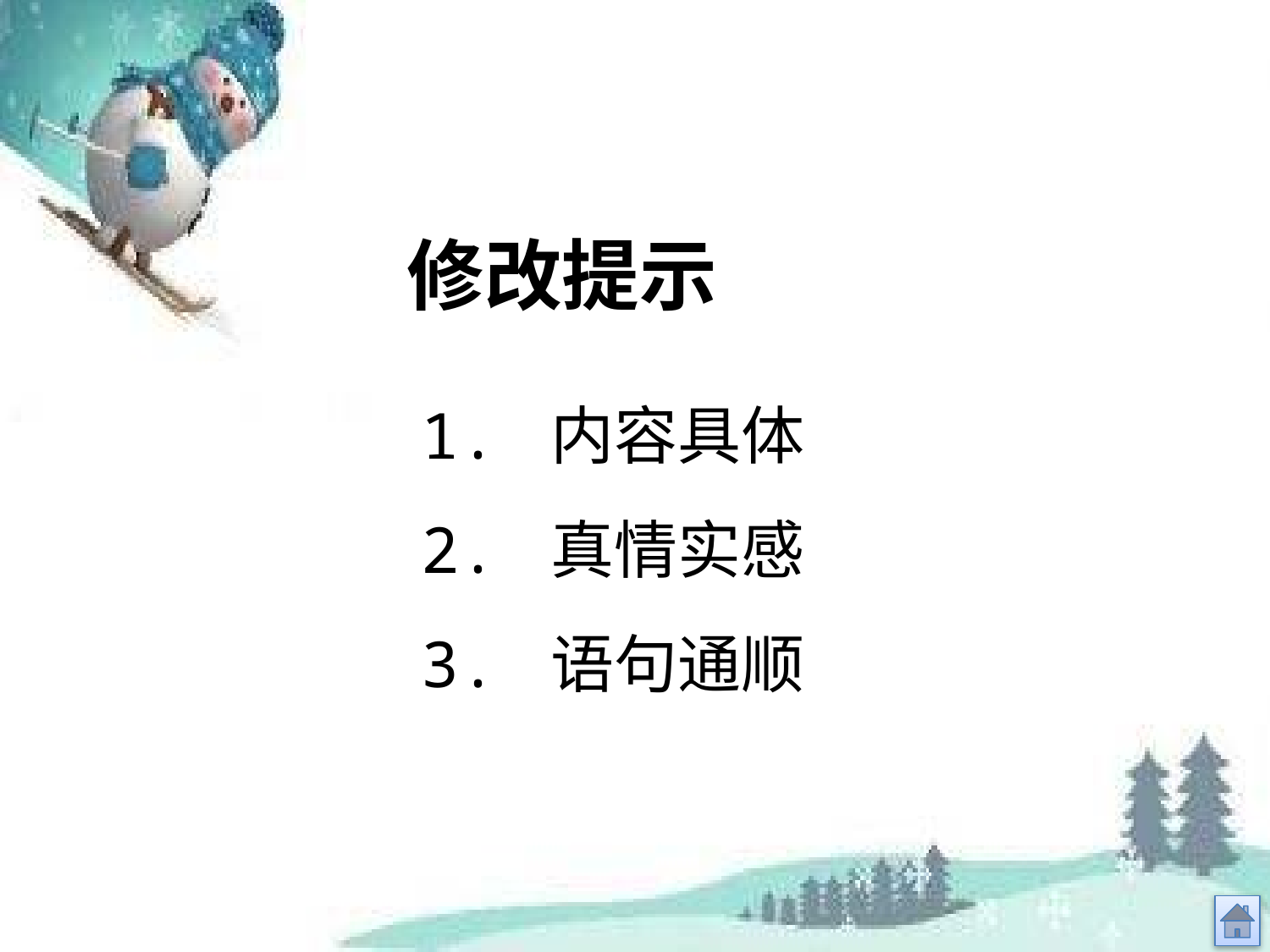

修改提示
1. 内容具体
2. 真情实感
3. 语句通顺